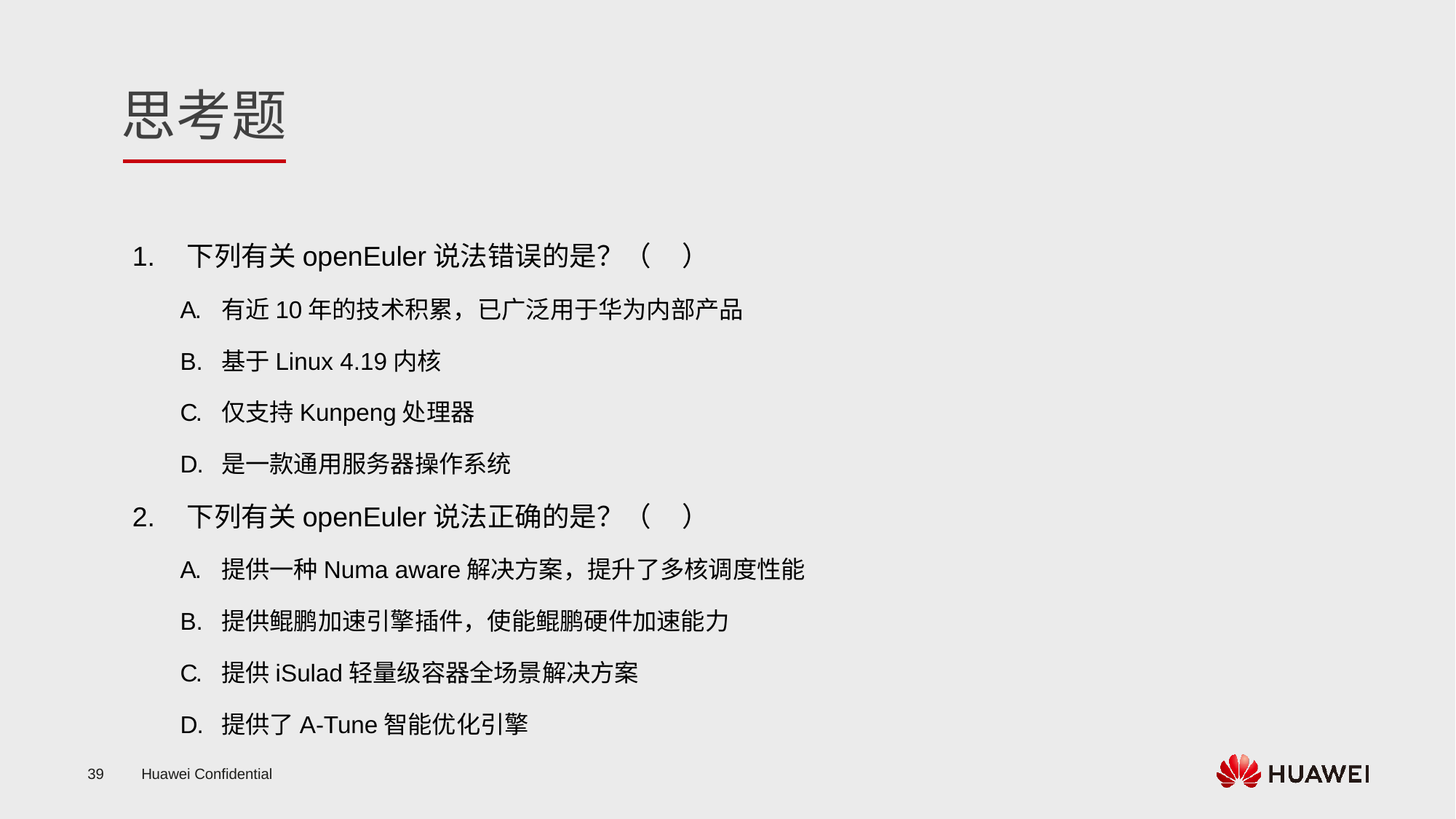

下列有关openEuler说法错误的是？（     ）
有近10年的技术积累，已广泛用于华为内部产品
基于Linux 4.19内核
仅支持Kunpeng处理器
是一款通用服务器操作系统
下列有关openEuler说法正确的是？（     ）
提供一种Numa aware解决方案，提升了多核调度性能
提供鲲鹏加速引擎插件，使能鲲鹏硬件加速能力
提供iSulad轻量级容器全场景解决方案
提供了A-Tune智能优化引擎